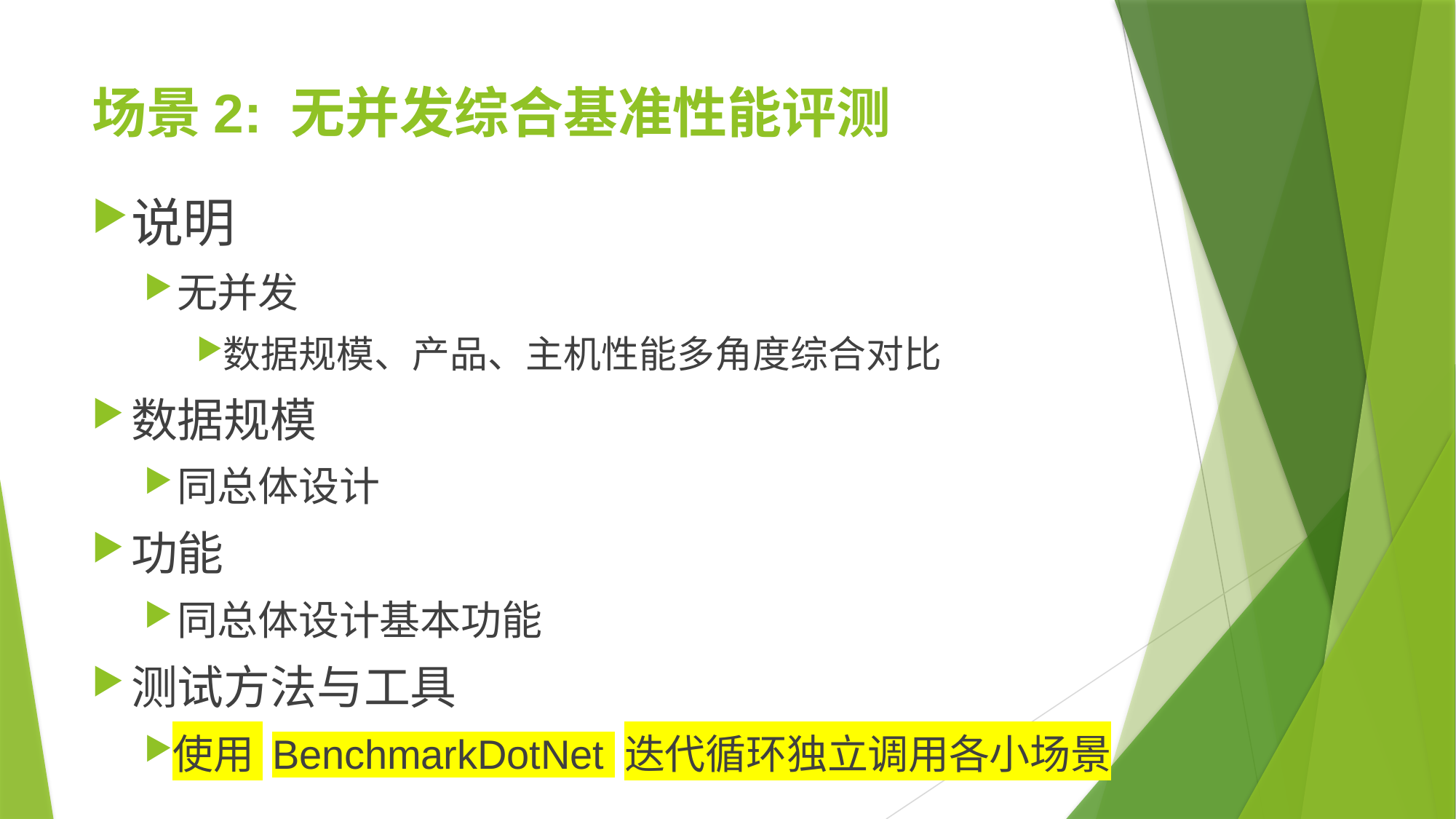

# 场景2: 无并发综合基准性能评测
说明
无并发
数据规模、产品、主机性能多角度综合对比
数据规模
同总体设计
功能
同总体设计基本功能
测试方法与工具
使用 BenchmarkDotNet 迭代循环独立调用各小场景